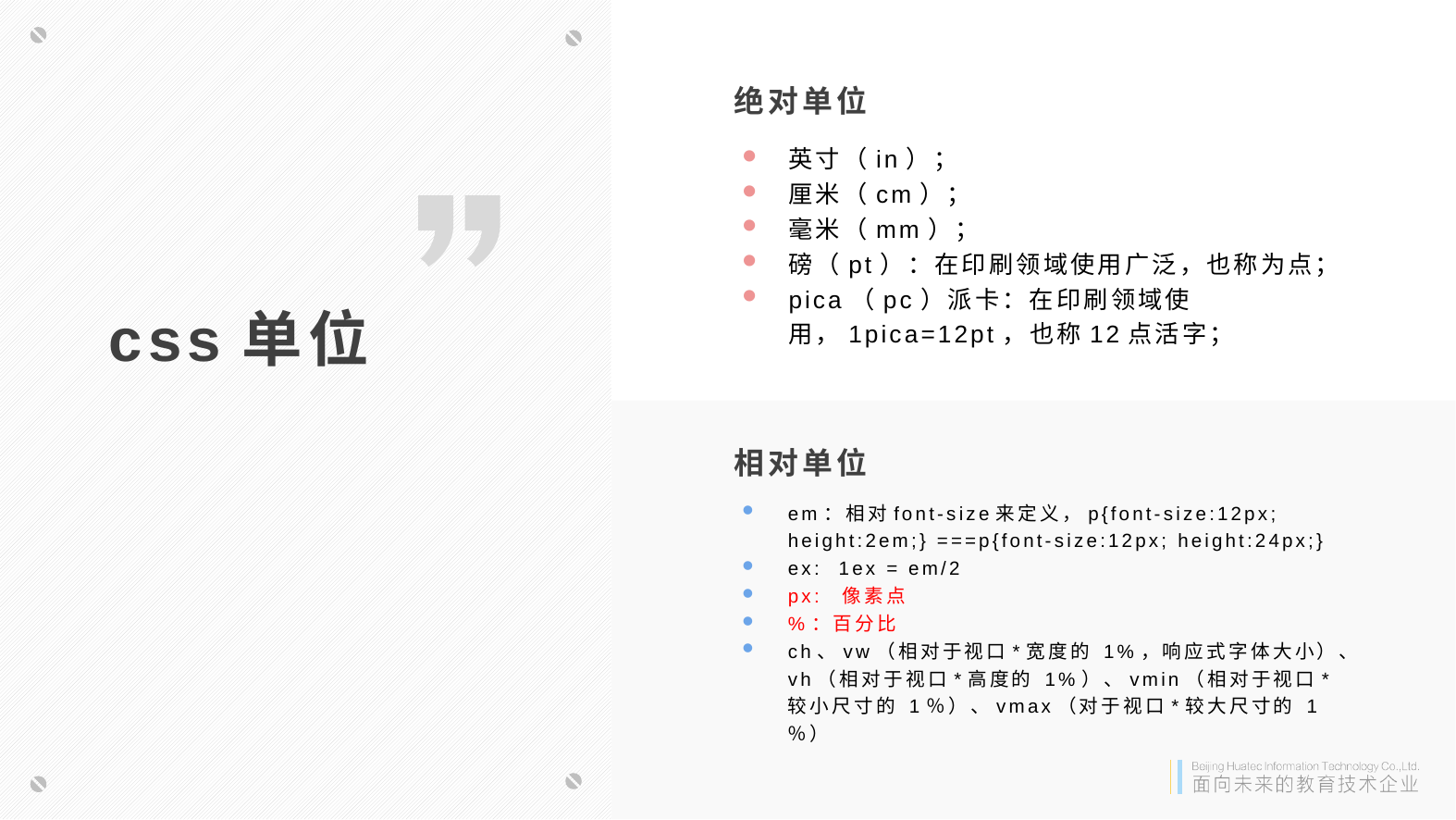

绝对单位
英寸（in）；
厘米（cm）；
毫米（mm）；
磅（pt）：在印刷领域使用广泛，也称为点；
pica（pc）派卡：在印刷领域使用，1pica=12pt，也称12点活字；

css单位

相对单位
em：相对font-size来定义，p{font-size:12px; height:2em;} ===p{font-size:12px; height:24px;}
ex:  1ex = em/2
px:  像素点
%：百分比
ch、vw（相对于视口*宽度的 1%，响应式字体大小）、vh（相对于视口*高度的 1%）、vmin（相对于视口*较小尺寸的 1％）、vmax（对于视口*较大尺寸的 1％）